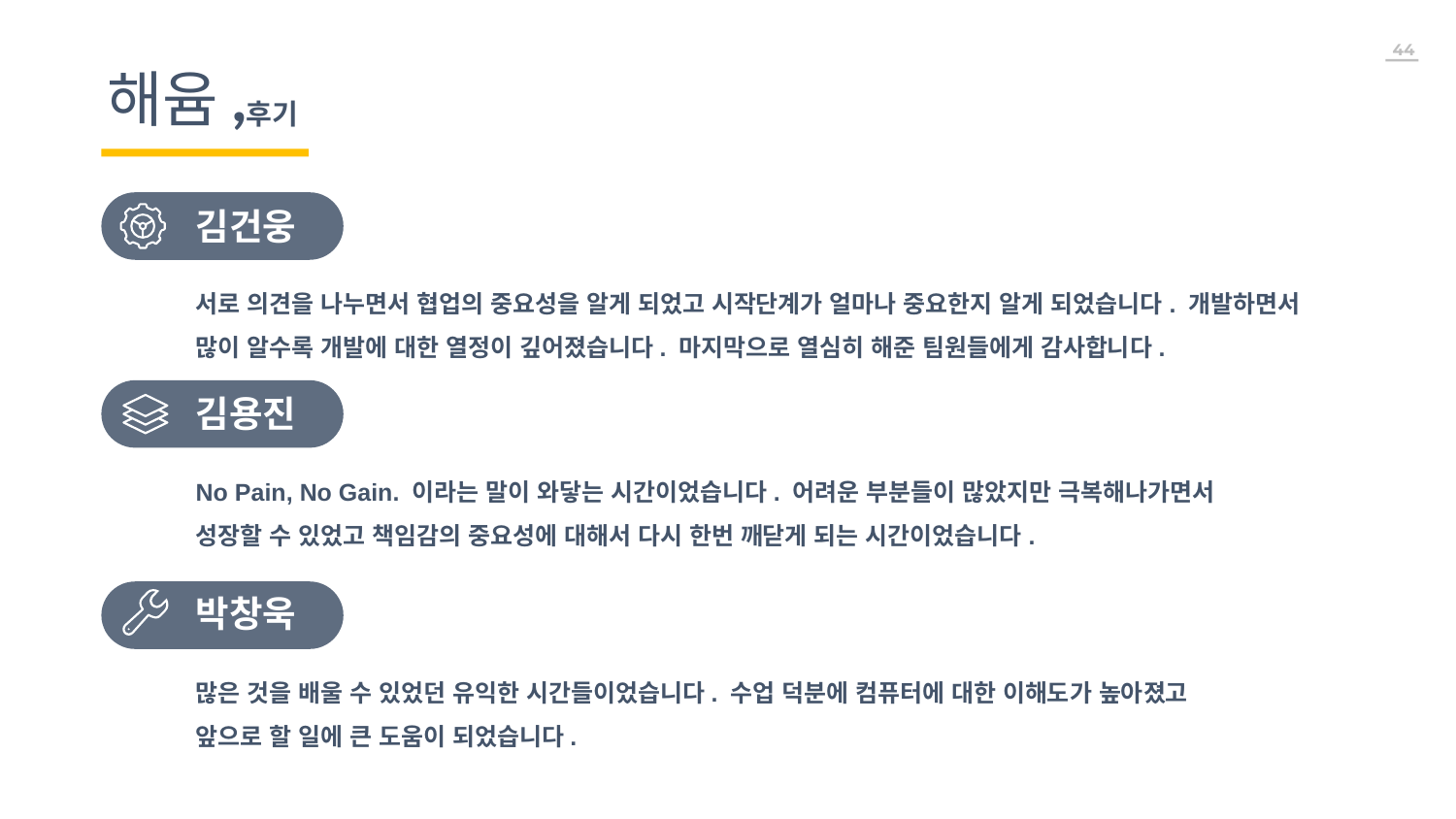

해윰,
후기

김건웅

김건웅

서로 의견을 나누면서 협업의 중요성을 알게 되었고 시작단계가 얼마나 중요한지 알게 되었습니다. 개발하면서 많이 알수록 개발에 대한 열정이 깊어졌습니다. 마지막으로 열심히 해준 팀원들에게 감사합니다.
김용진

No Pain, No Gain. 이라는 말이 와닿는 시간이었습니다. 어려운 부분들이 많았지만 극복해나가면서
성장할 수 있었고 책임감의 중요성에 대해서 다시 한번 깨닫게 되는 시간이었습니다.
박창욱

많은 것을 배울 수 있었던 유익한 시간들이었습니다. 수업 덕분에 컴퓨터에 대한 이해도가 높아졌고
앞으로 할 일에 큰 도움이 되었습니다.